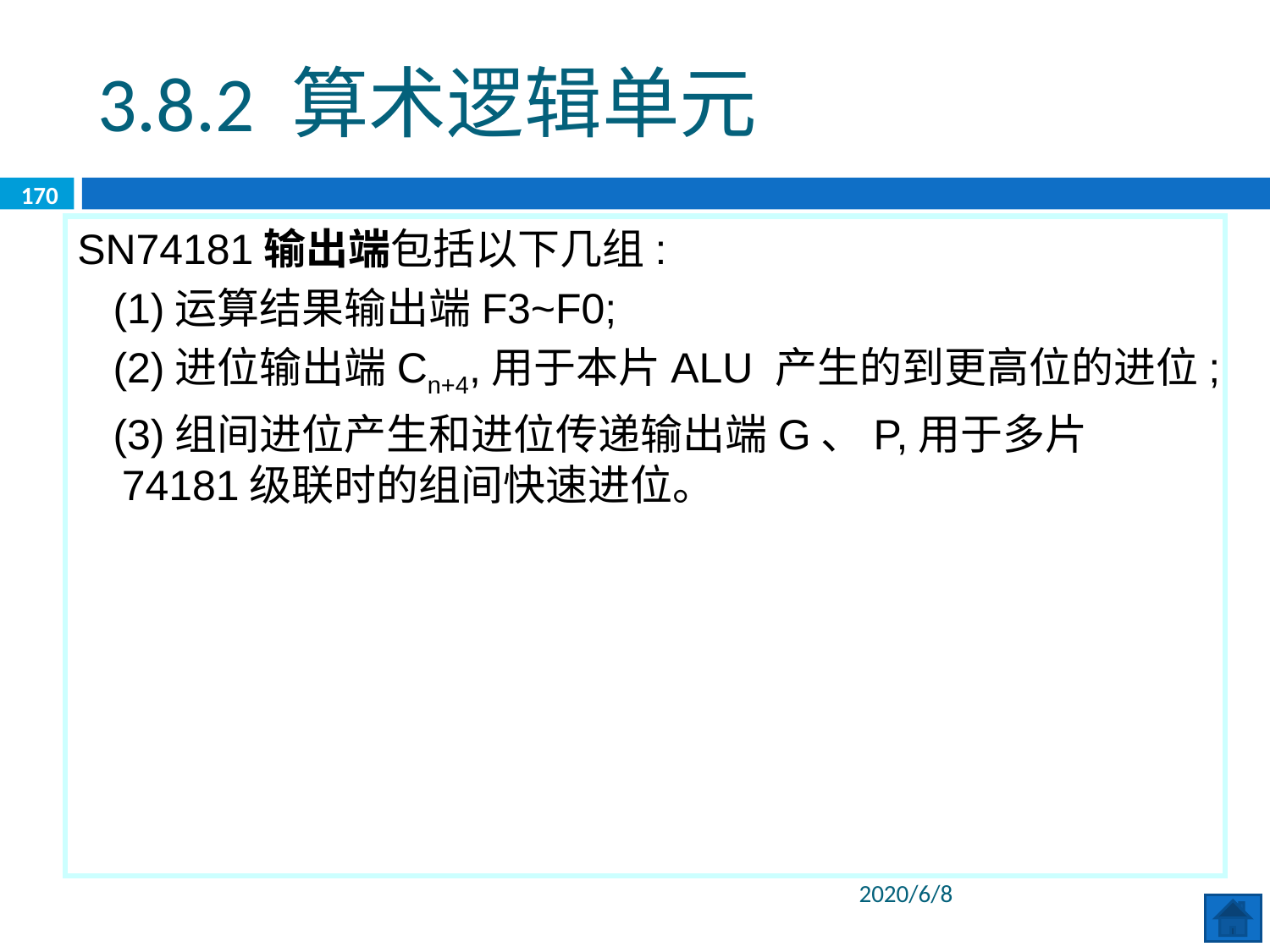

3.8.2 算术逻辑单元
170
SN74181输出端包括以下几组:
   (1)运算结果输出端F3~F0;
   (2)进位输出端Cn+4,用于本片ALU 产生的到更高位的进位;
   (3)组间进位产生和进位传递输出端G、P,用于多片74181级联时的组间快速进位。
2020/6/8